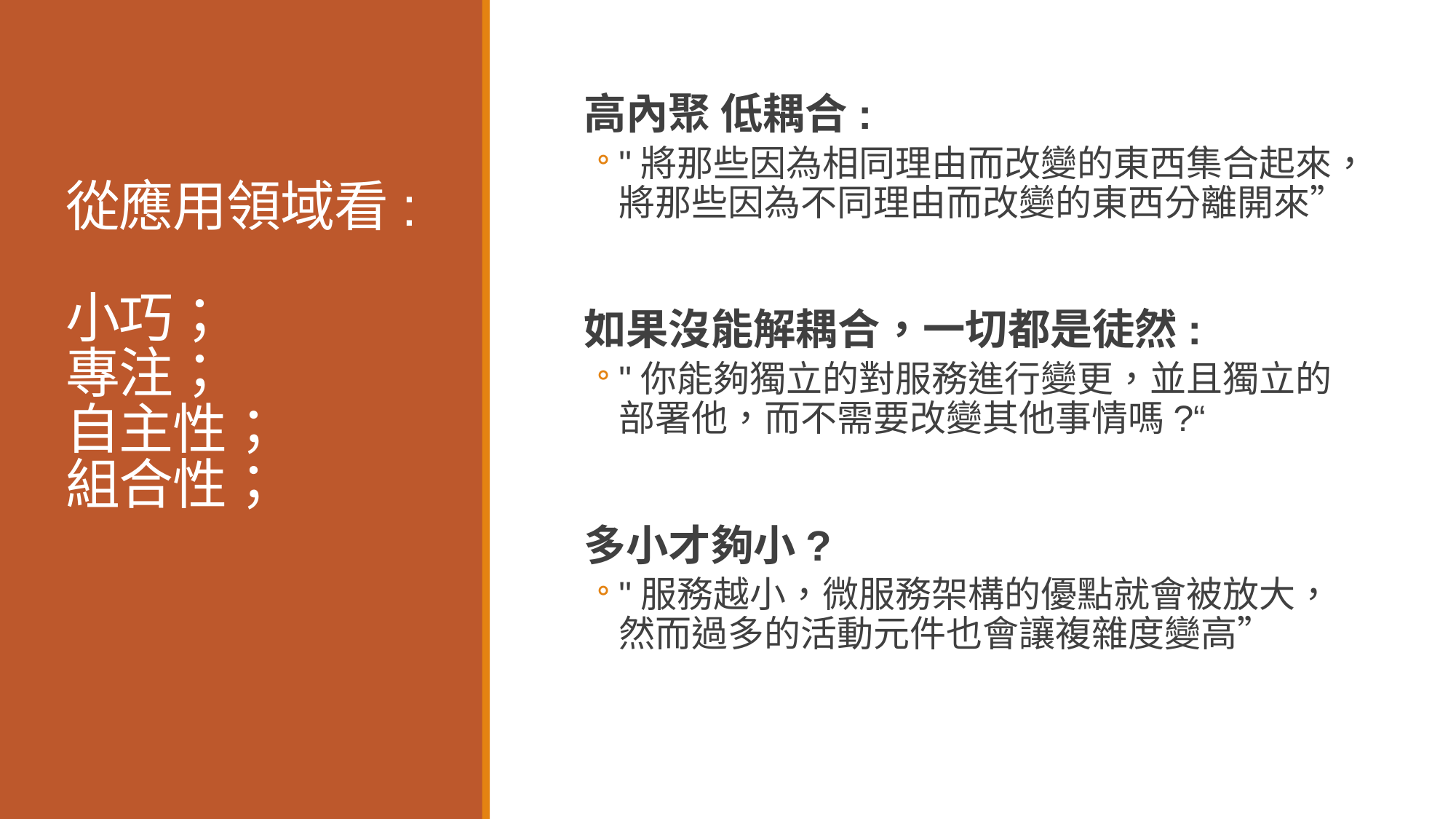

# 從應用領域看: 小巧； 專注； 自主性； 組合性；
高內聚 低耦合:
"將那些因為相同理由而改變的東西集合起來，將那些因為不同理由而改變的東西分離開來”

如果沒能解耦合，一切都是徒然:
"你能夠獨立的對服務進行變更，並且獨立的部署他，而不需要改變其他事情嗎?“

多小才夠小?
"服務越小，微服務架構的優點就會被放大，然而過多的活動元件也會讓複雜度變高”